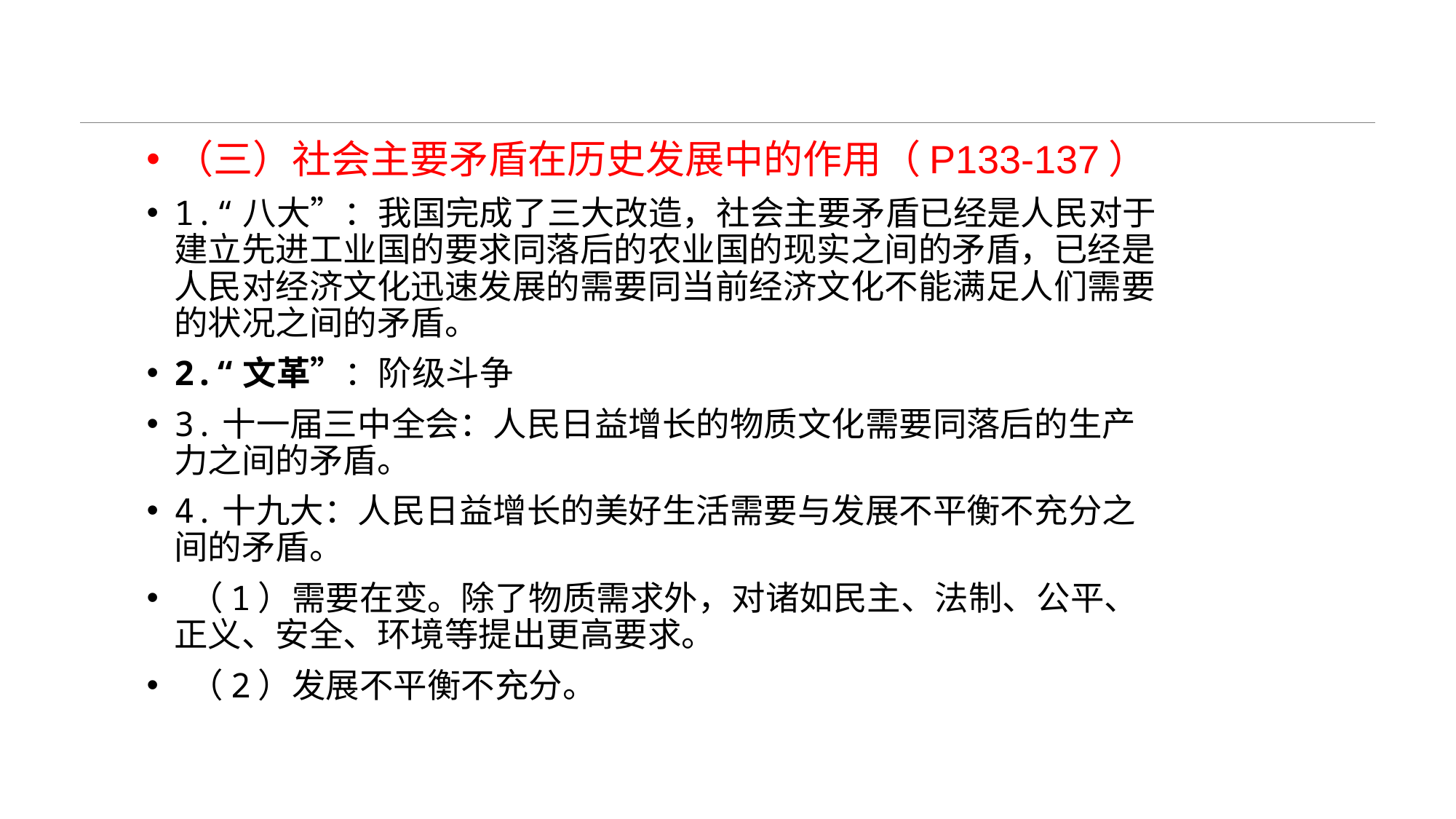

#
（三）社会主要矛盾在历史发展中的作用（P133-137）
1.“八大”：我国完成了三大改造，社会主要矛盾已经是人民对于建立先进工业国的要求同落后的农业国的现实之间的矛盾，已经是人民对经济文化迅速发展的需要同当前经济文化不能满足人们需要的状况之间的矛盾。
2.“文革”：阶级斗争
3.十一届三中全会：人民日益增长的物质文化需要同落后的生产力之间的矛盾。
4.十九大：人民日益增长的美好生活需要与发展不平衡不充分之间的矛盾。
 （1）需要在变。除了物质需求外，对诸如民主、法制、公平、正义、安全、环境等提出更高要求。
 （2）发展不平衡不充分。